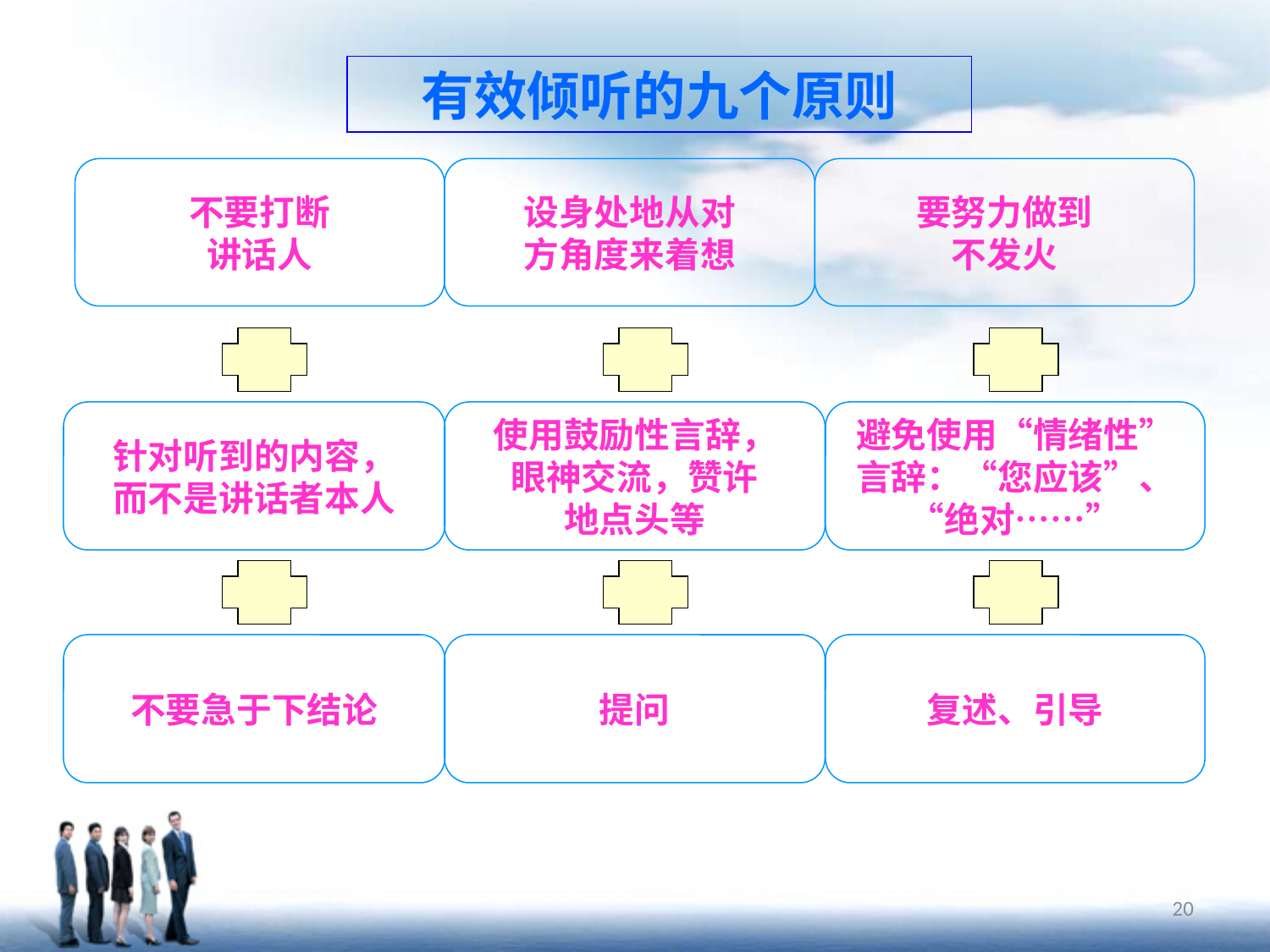

有效倾听的九个原则
不要打断
讲话人
设身处地从对
方角度来着想
要努力做到
不发火

针对听到的内容，
而不是讲话者本人
使用鼓励性言辞，
眼神交流，赞许
地点头等
避免使用“情绪性”
言辞：“您应该”、
“绝对……”

不要急于下结论
提问
复述、引导
20